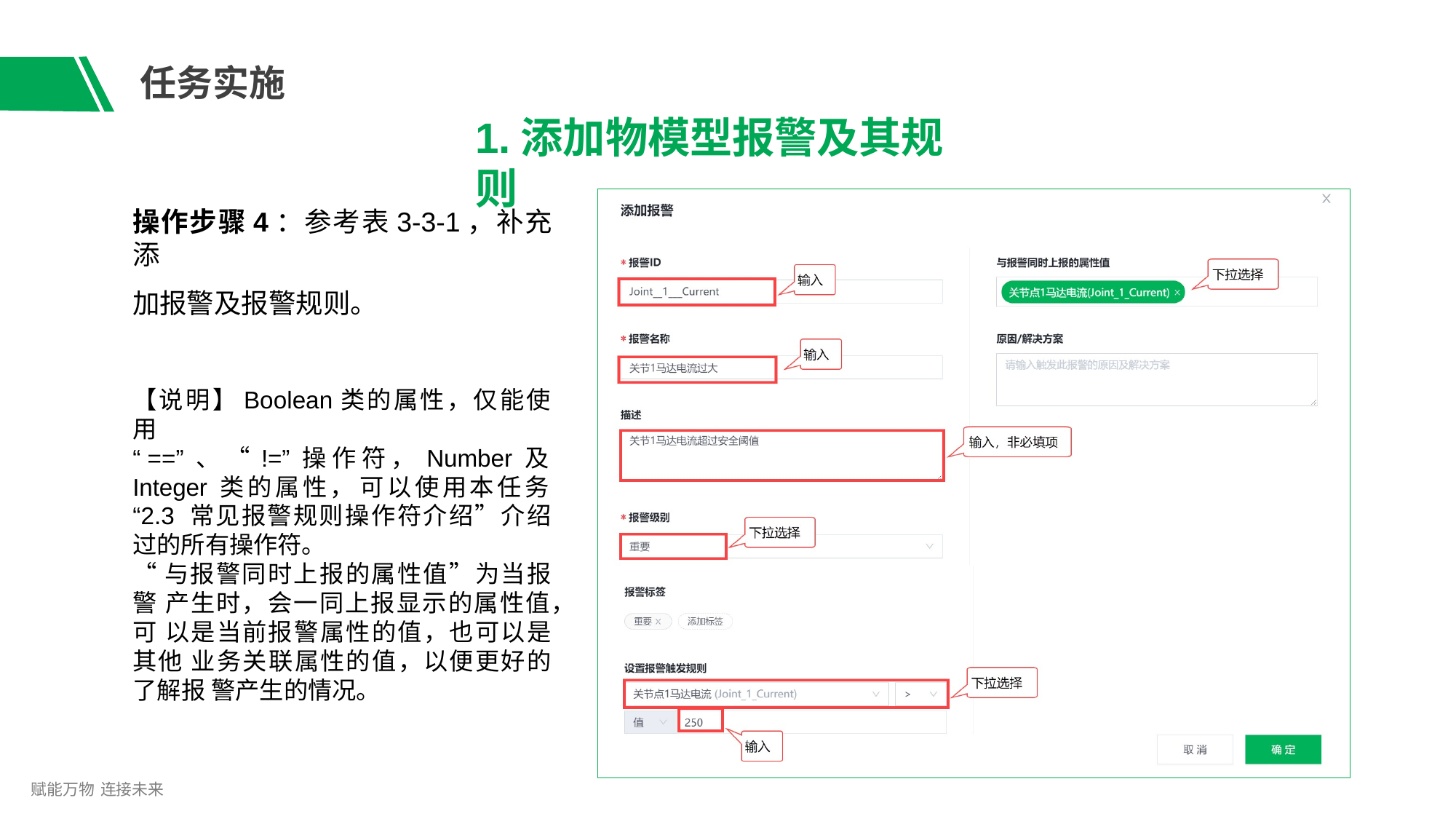

# 任务实施
1.添加物模型报警及其规则

操作步骤4：参考表3-3-1，补充添
加报警及报警规则。

【说明】Boolean类的属性，仅能使用
“ ==” 、“ !=” 操作符， Number 及
Integer 类的属性， 可以使用本任务
“2.3 常见报警规则操作符介绍”介绍 过的所有操作符。
“与报警同时上报的属性值”为当报警 产生时，会一同上报显示的属性值，可 以是当前报警属性的值，也可以是其他 业务关联属性的值，以便更好的了解报 警产生的情况。
赋能万物 连接未来